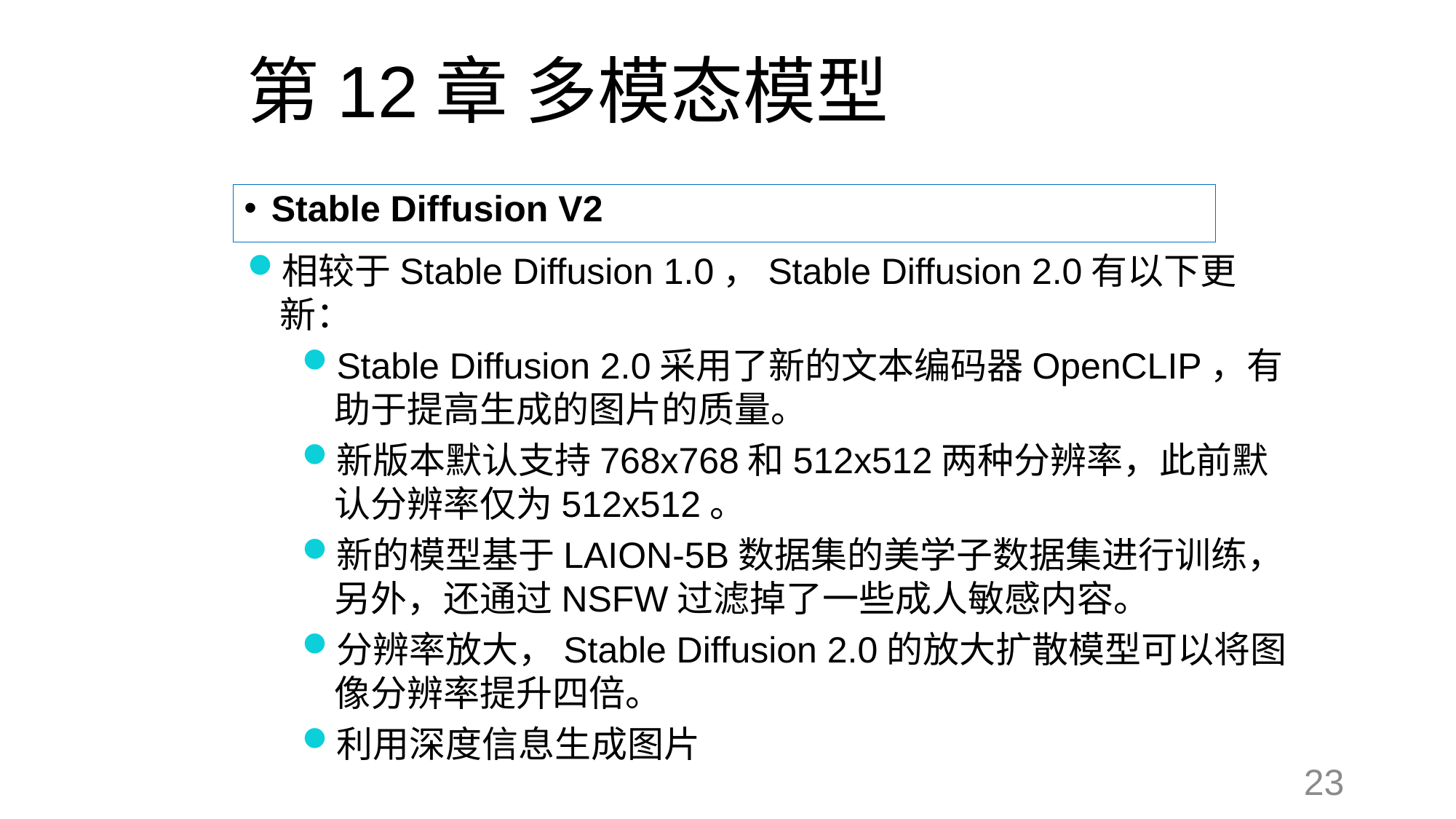

# 第12章 多模态模型
Stable Diffusion V2

相较于Stable Diffusion 1.0，Stable Diffusion 2.0有以下更新：
Stable Diffusion 2.0采用了新的文本编码器OpenCLIP，有助于提高生成的图片的质量。
新版本默认支持768x768和512x512两种分辨率，此前默认分辨率仅为512x512。
新的模型基于LAION-5B数据集的美学子数据集进行训练，另外，还通过NSFW过滤掉了一些成人敏感内容。
分辨率放大，Stable Diffusion 2.0的放大扩散模型可以将图像分辨率提升四倍。
利用深度信息生成图片

23